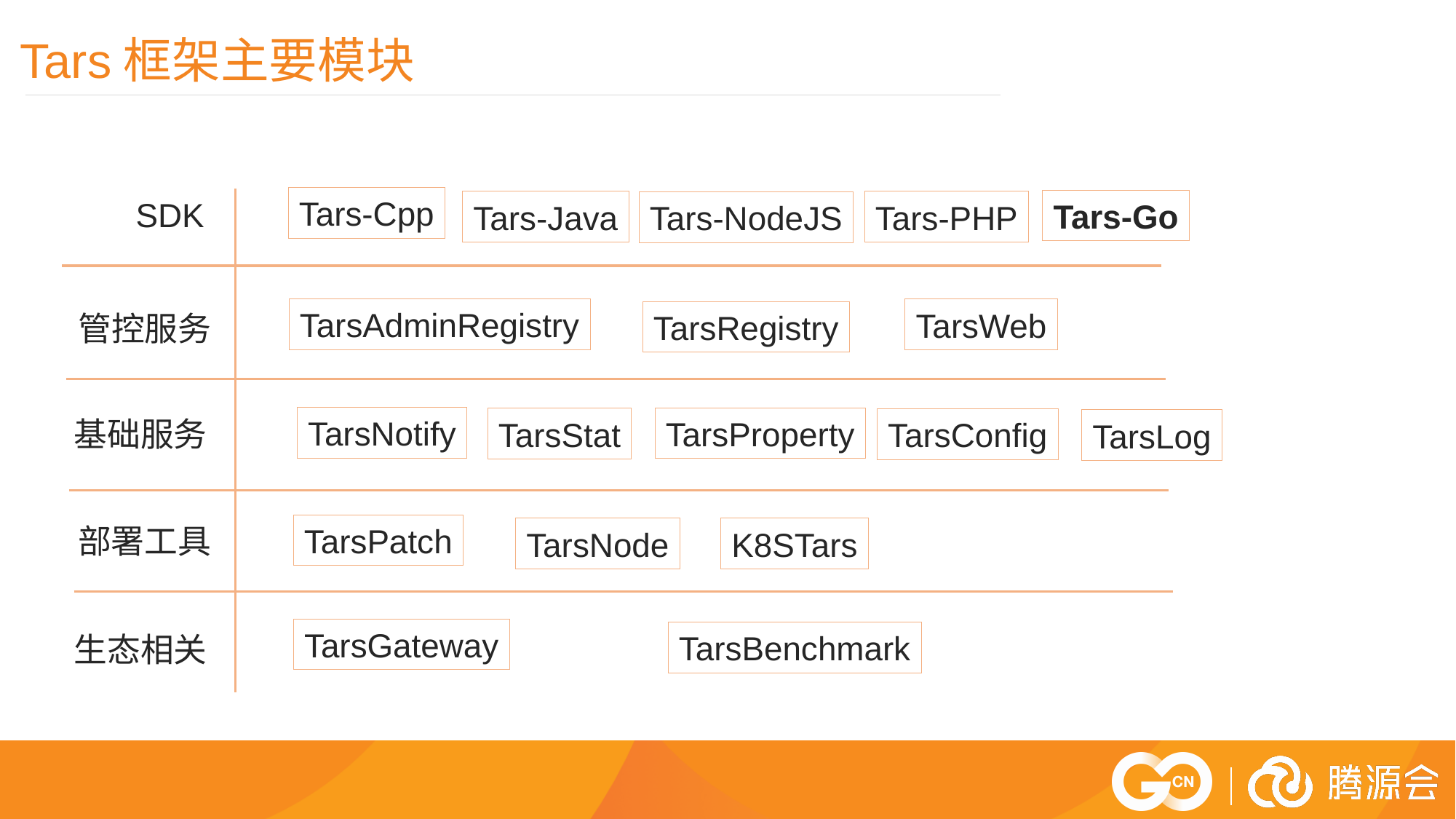

Tars框架主要模块
Tars-Cpp
SDK
Tars-Go
Tars-Java
Tars-PHP
Tars-NodeJS
TarsAdminRegistry
TarsWeb
TarsRegistry
管控服务
TarsNotify
TarsProperty
基础服务
TarsStat
TarsConfig
TarsLog
部署工具
TarsPatch
TarsNode
K8STars
TarsGateway
TarsBenchmark
生态相关